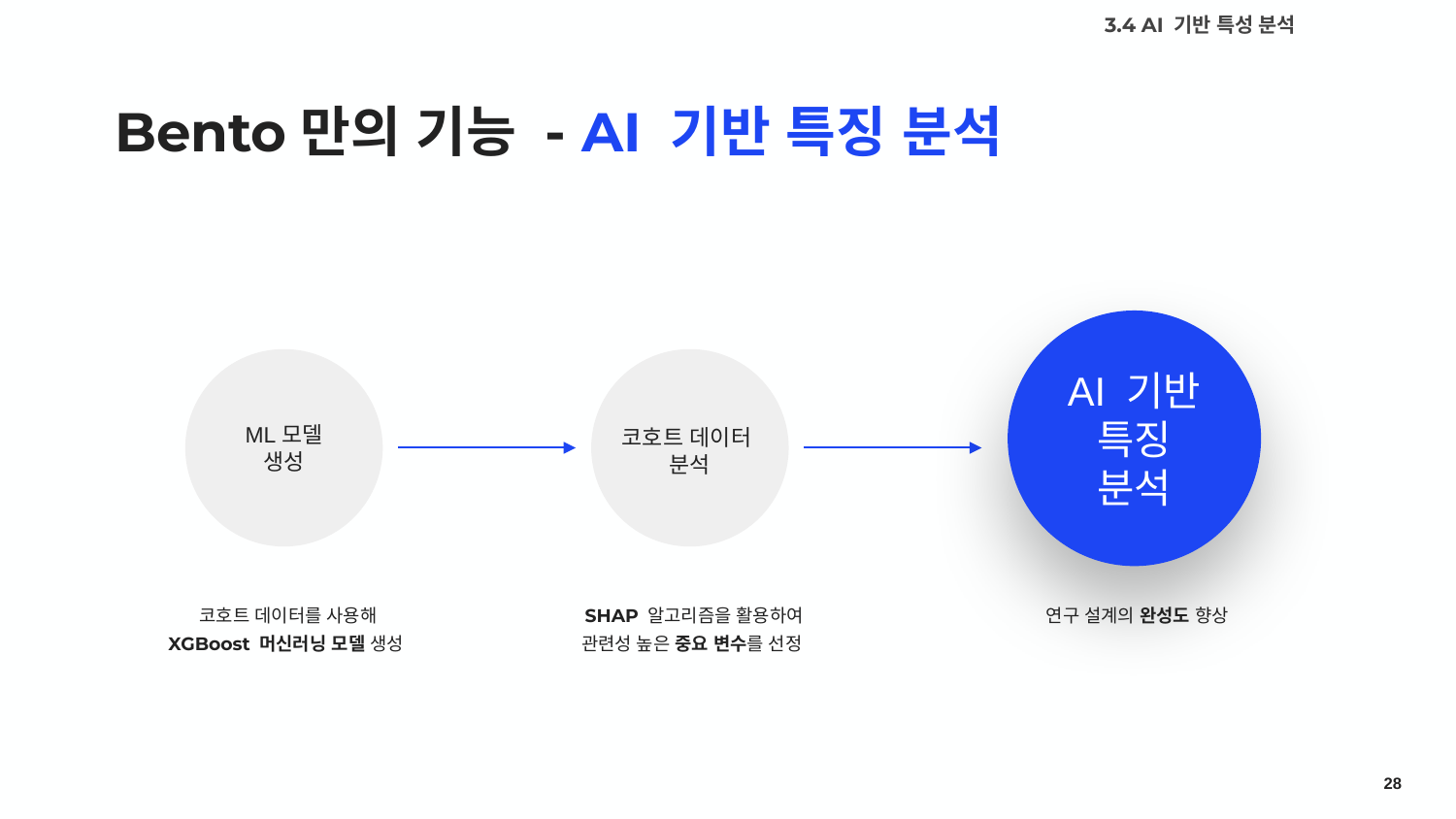

3.4 AI 기반 특성 분석
# Bento만의 기능 - AI 기반 특징 분석
AI 기반 특징 분석
ML모델
생성

코호트 데이터
분석
코호트 데이터를 사용해
XGBoost 머신러닝 모델 생성
SHAP 알고리즘을 활용하여 관련성 높은 중요 변수를 선정
연구 설계의 완성도 향상